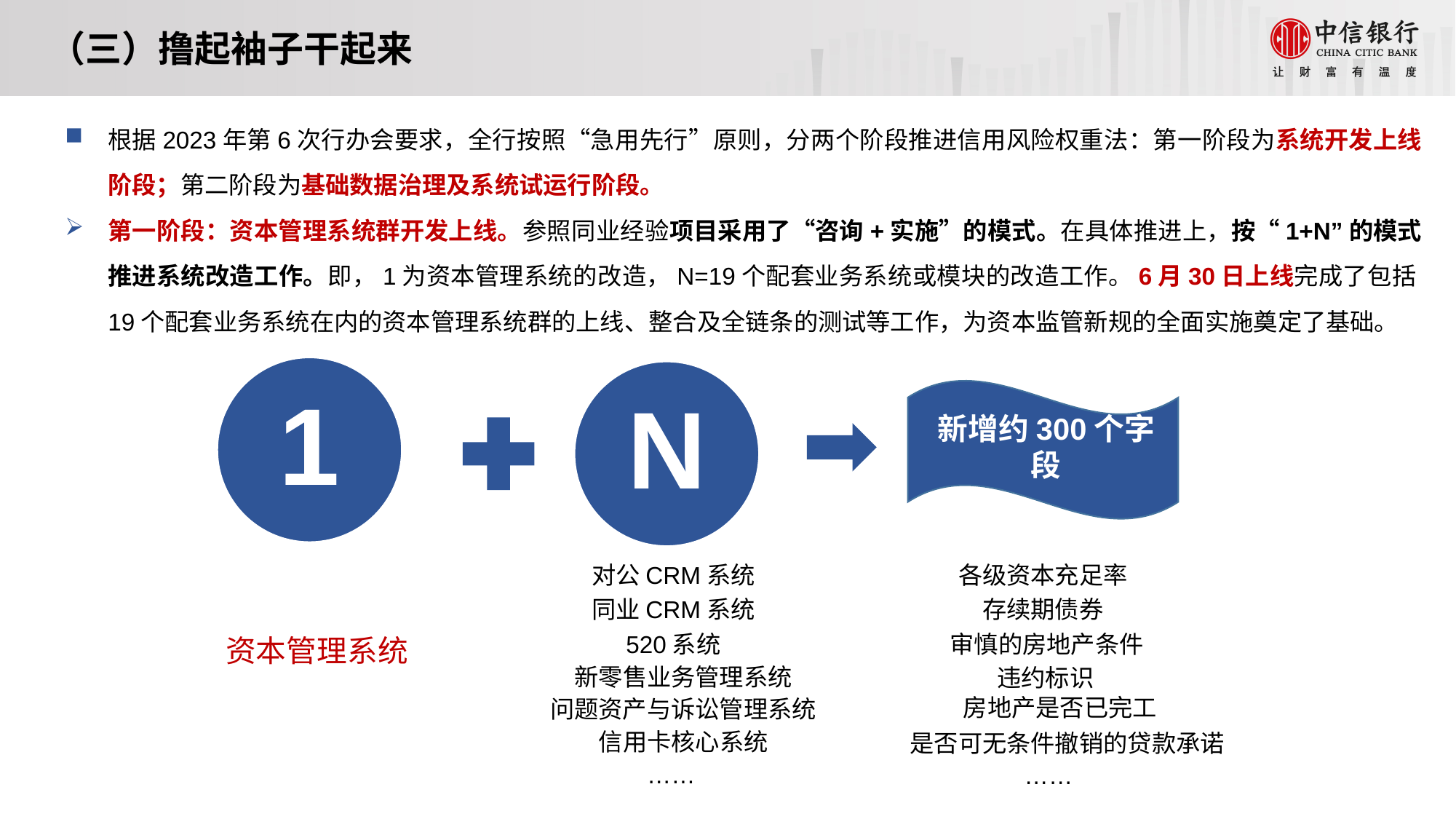

（三）撸起袖子干起来
根据2023年第6次行办会要求，全行按照“急用先行”原则，分两个阶段推进信用风险权重法：第一阶段为系统开发上线阶段；第二阶段为基础数据治理及系统试运行阶段。
第一阶段：资本管理系统群开发上线。参照同业经验项目采用了“咨询+实施”的模式。在具体推进上，按“1+N”的模式推进系统改造工作。即，1为资本管理系统的改造，N=19个配套业务系统或模块的改造工作。6月30日上线完成了包括19个配套业务系统在内的资本管理系统群的上线、整合及全链条的测试等工作，为资本监管新规的全面实施奠定了基础。
1
N

新增约300个字段
对公CRM系统
各级资本充足率
存续期债券
同业CRM系统
资本管理系统
审慎的房地产条件
520系统
新零售业务管理系统
违约标识
房地产是否已完工
问题资产与诉讼管理系统
信用卡核心系统
是否可无条件撤销的贷款承诺
……
……
8